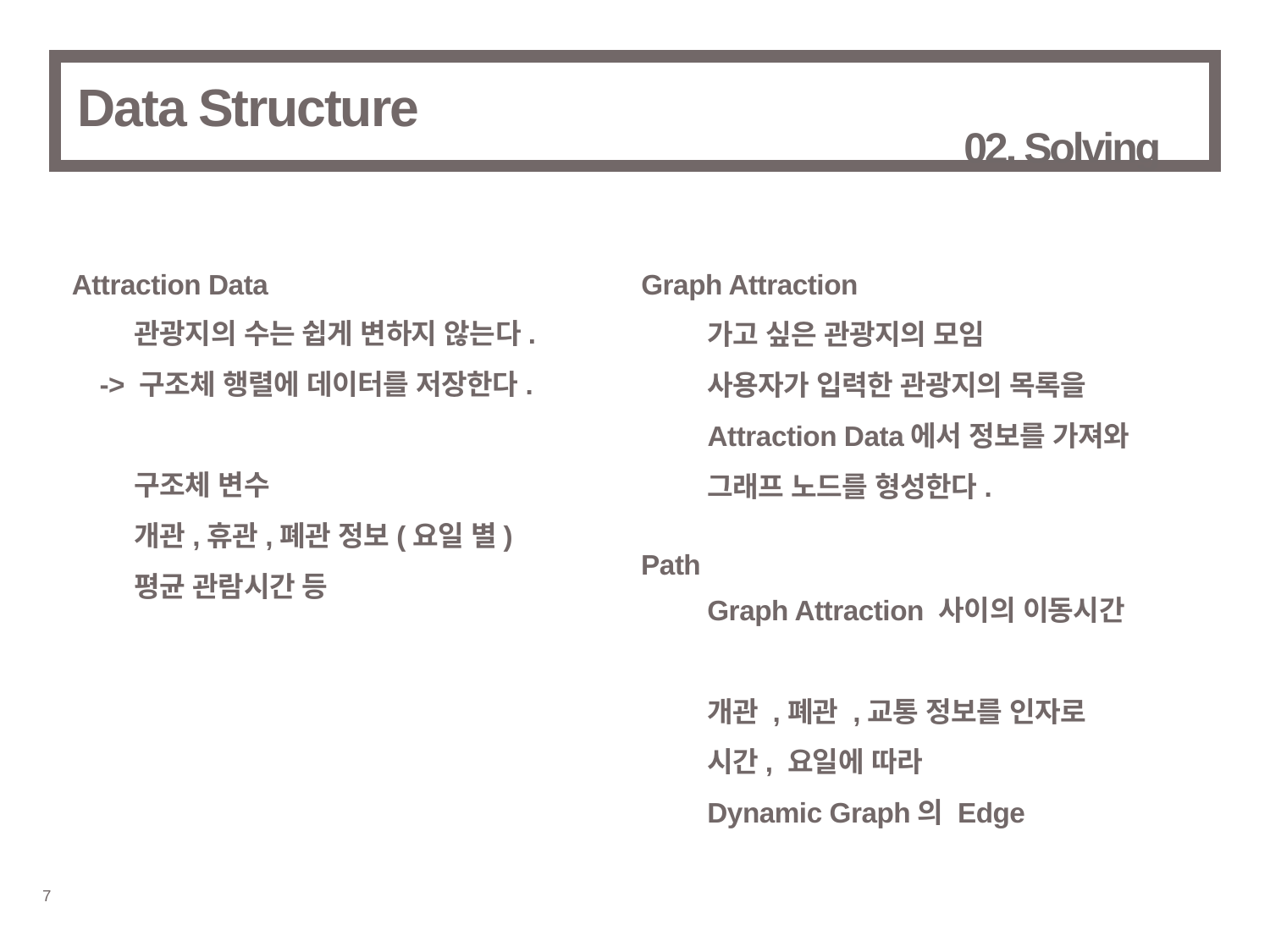

# Data Structure
02. Solving
Attraction Data
Graph Attraction
관광지의 수는 쉽게 변하지 않는다.
-> 구조체 행렬에 데이터를 저장한다.

구조체 변수
개관,휴관,폐관 정보(요일 별)
평균 관람시간 등
가고 싶은 관광지의 모임
사용자가 입력한 관광지의 목록을Attraction Data에서 정보를 가져와
그래프 노드를 형성한다.

Path
Graph Attraction 사이의 이동시간

개관 ,폐관 ,교통 정보를 인자로
시간, 요일에 따라
Dynamic Graph의 Edge